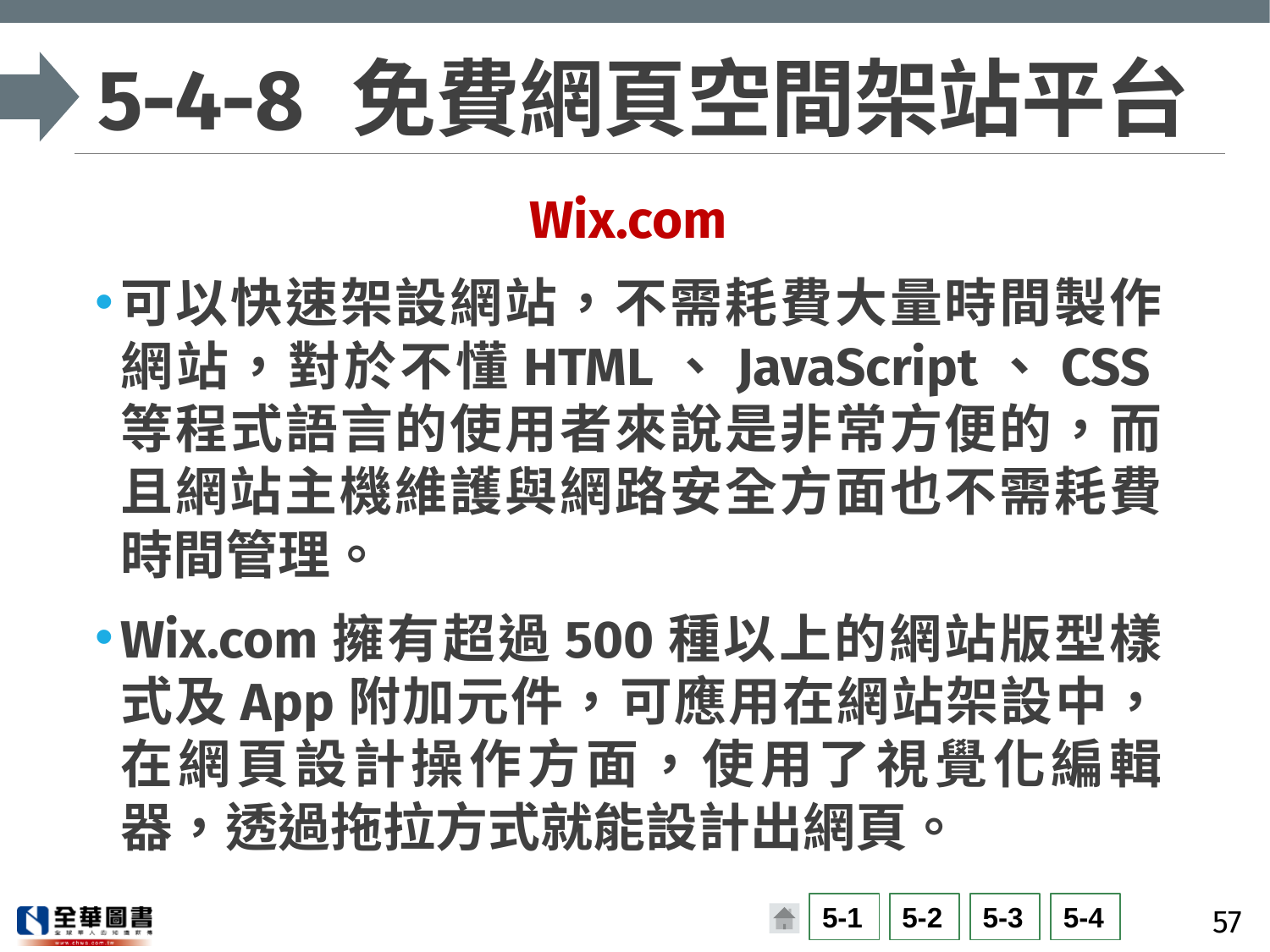

# 5-4-8	免費網頁空間架站平台
Wix.com
可以快速架設網站，不需耗費大量時間製作網站，對於不懂HTML、JavaScript、CSS等程式語言的使用者來說是非常方便的，而且網站主機維護與網路安全方面也不需耗費時間管理。
Wix.com擁有超過500種以上的網站版型樣式及App附加元件，可應用在網站架設中，在網頁設計操作方面，使用了視覺化編輯器，透過拖拉方式就能設計出網頁。
57